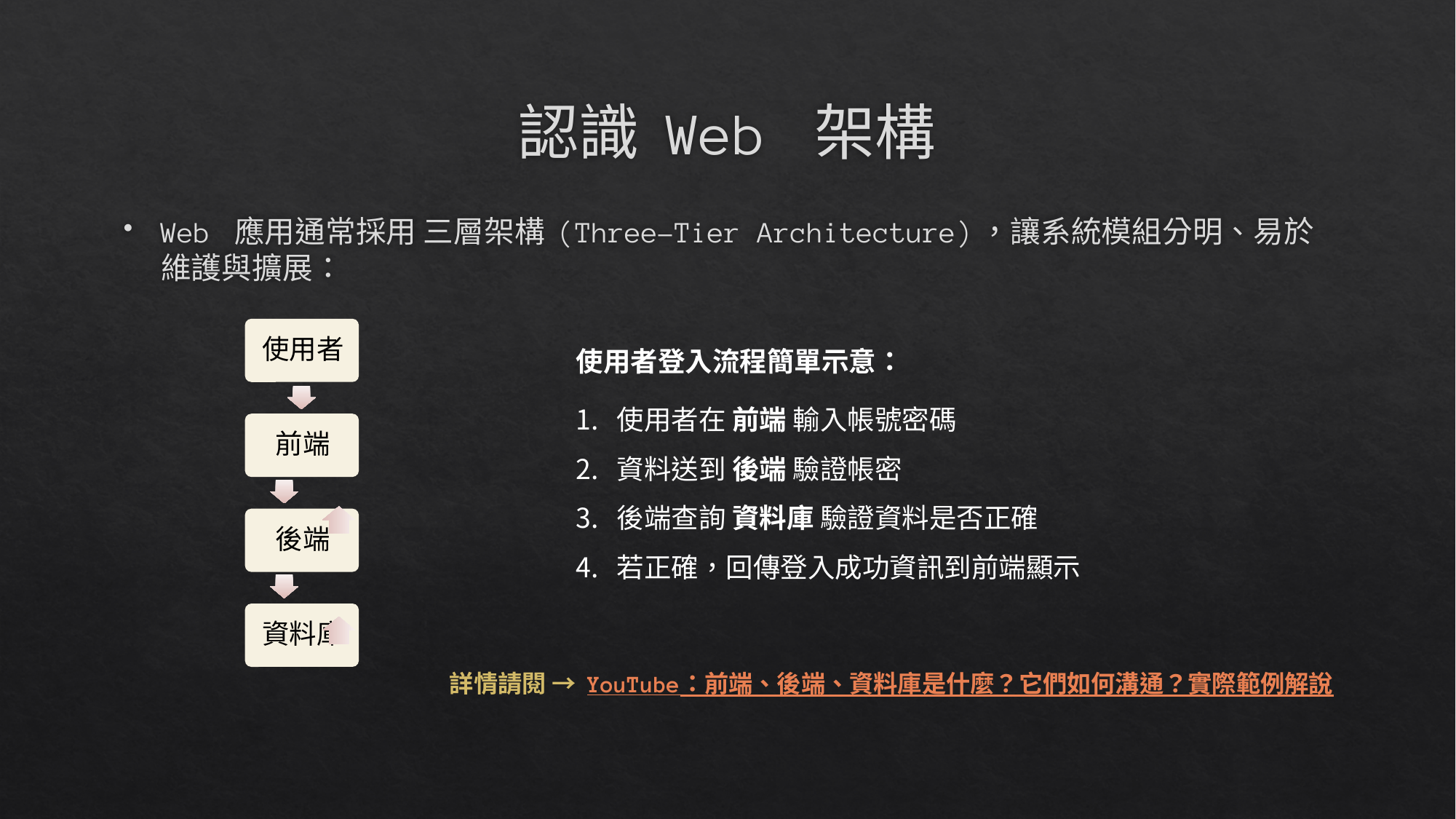

# 認識 Web 架構
Web 應用通常採用 三層架構 (Three-Tier Architecture)，讓系統模組分明、易於維護與擴展：
使用者

前端

後端

資料庫

使用者登入流程簡單示意：
使用者在 前端 輸入帳號密碼
資料送到 後端 驗證帳密
後端查詢 資料庫 驗證資料是否正確
若正確，回傳登入成功資訊到前端顯示
詳情請閱 → YouTube：前端、後端、資料庫是什麼？它們如何溝通？實際範例解說